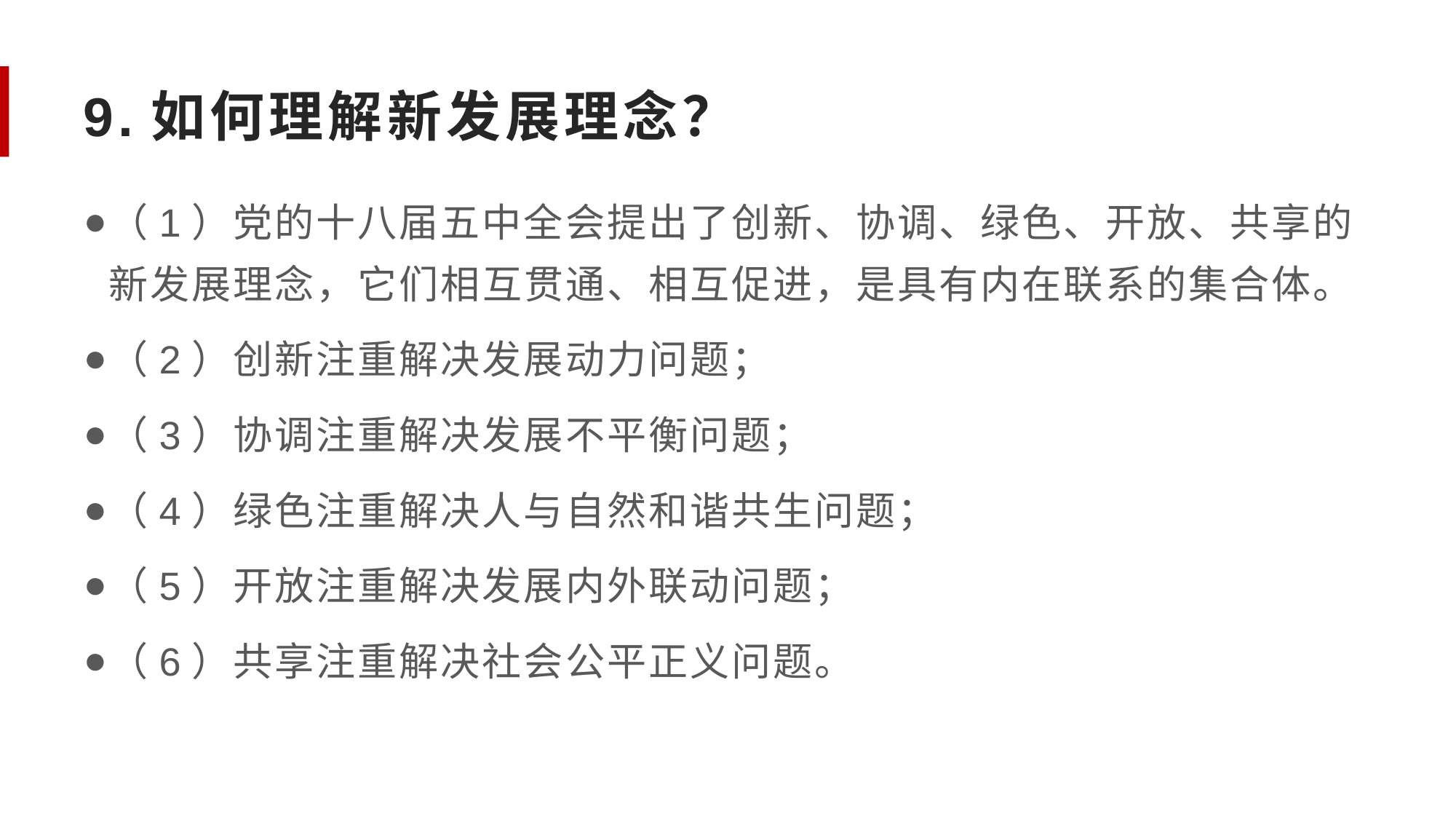

# 9.如何理解新发展理念？
（1）党的十八届五中全会提出了创新、协调、绿色、开放、共享的新发展理念，它们相互贯通、相互促进，是具有内在联系的集合体。
（2）创新注重解决发展动力问题；
（3）协调注重解决发展不平衡问题；
（4）绿色注重解决人与自然和谐共生问题；
（5）开放注重解决发展内外联动问题；
（6）共享注重解决社会公平正义问题。